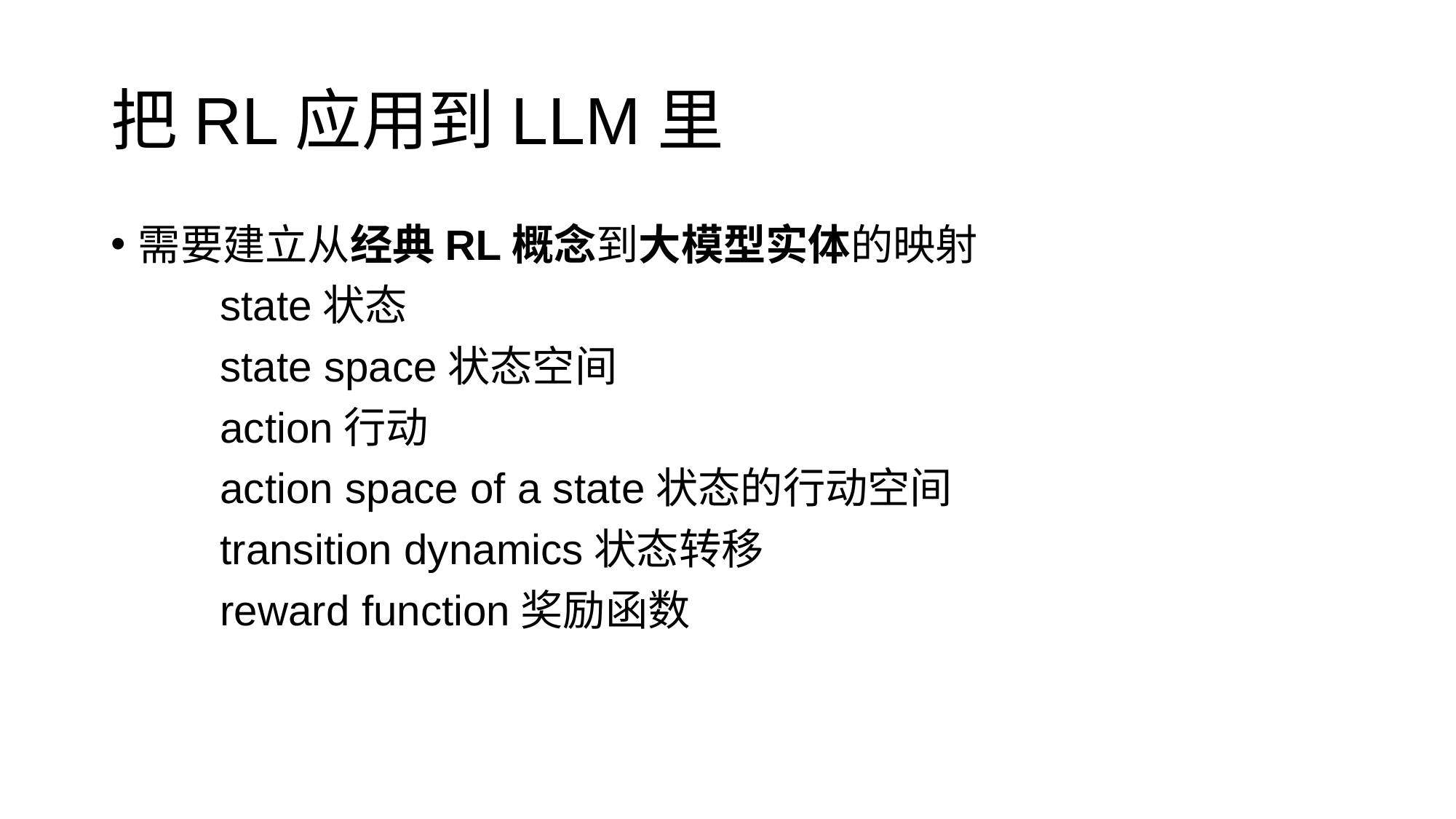

# 把RL应用到LLM里
需要建立从经典RL概念到大模型实体的映射
	state状态
	state space状态空间
	action行动
	action space of a state状态的行动空间
	transition dynamics状态转移
	reward function奖励函数